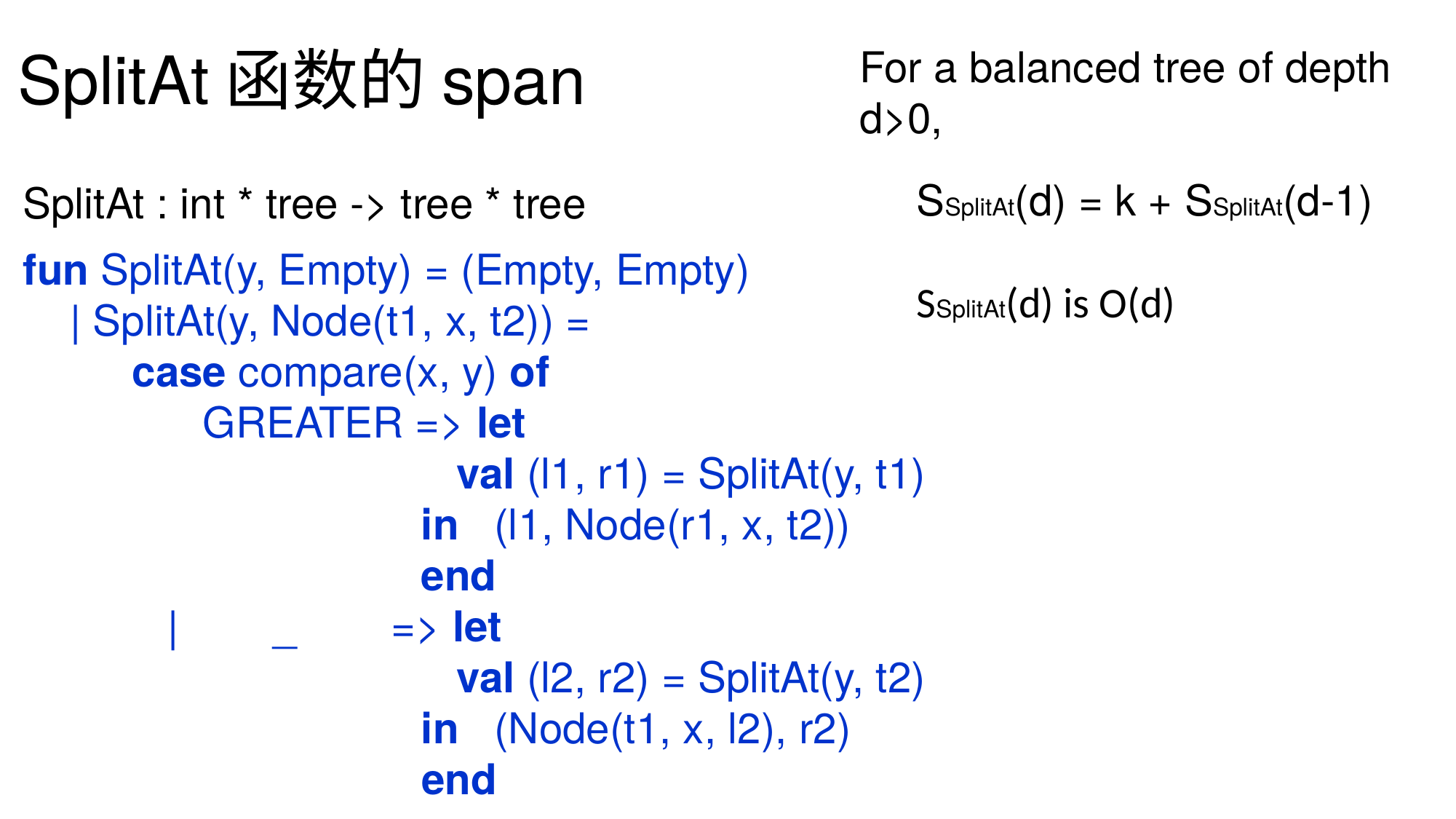

# SplitAt函数的span
For a balanced tree of depth d>0,
SSplitAt(d) = k + SSplitAt(d-1)

SSplitAt(d) is O(d)
SplitAt : int * tree -> tree * tree
fun SplitAt(y, Empty) = (Empty, Empty)
    | SplitAt(y, Node(t1, x, t2)) =
	case compare(x, y) of
	      GREATER => let
			         val (l1, r1) = SplitAt(y, t1)
			      in   (l1, Node(r1, x, t2))
			      end
	   |        _        => let
			         val (l2, r2) = SplitAt(y, t2)
			      in   (Node(t1, x, l2), r2)
			      end